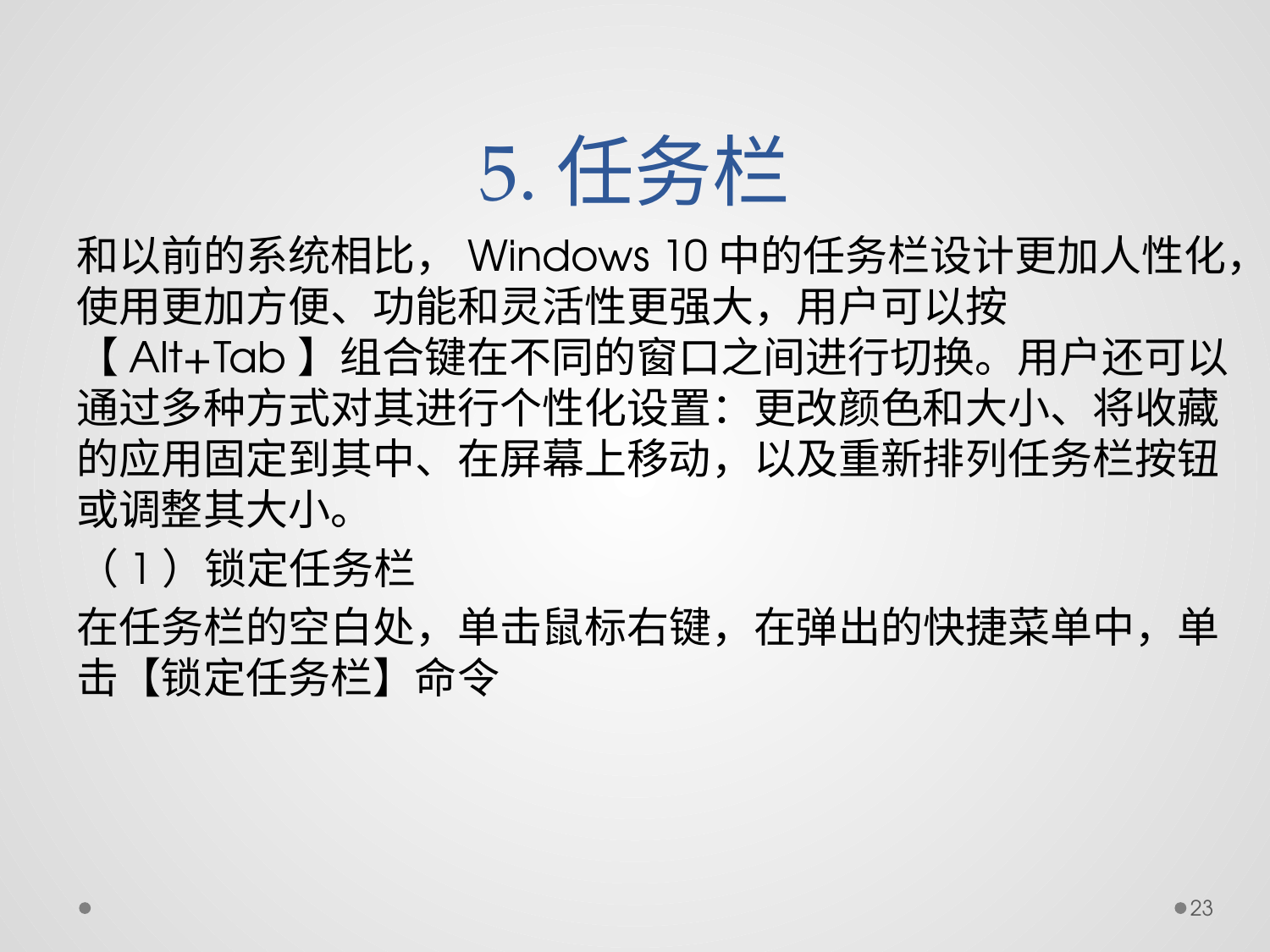

# 5.任务栏
和以前的系统相比，Windows 10中的任务栏设计更加人性化，使用更加方便、功能和灵活性更强大，用户可以按【Alt+Tab】组合键在不同的窗口之间进行切换。用户还可以通过多种方式对其进行个性化设置：更改颜色和大小、将收藏的应用固定到其中、在屏幕上移动，以及重新排列任务栏按钮或调整其大小。
（1）锁定任务栏
在任务栏的空白处，单击鼠标右键，在弹出的快捷菜单中，单击【锁定任务栏】命令
23